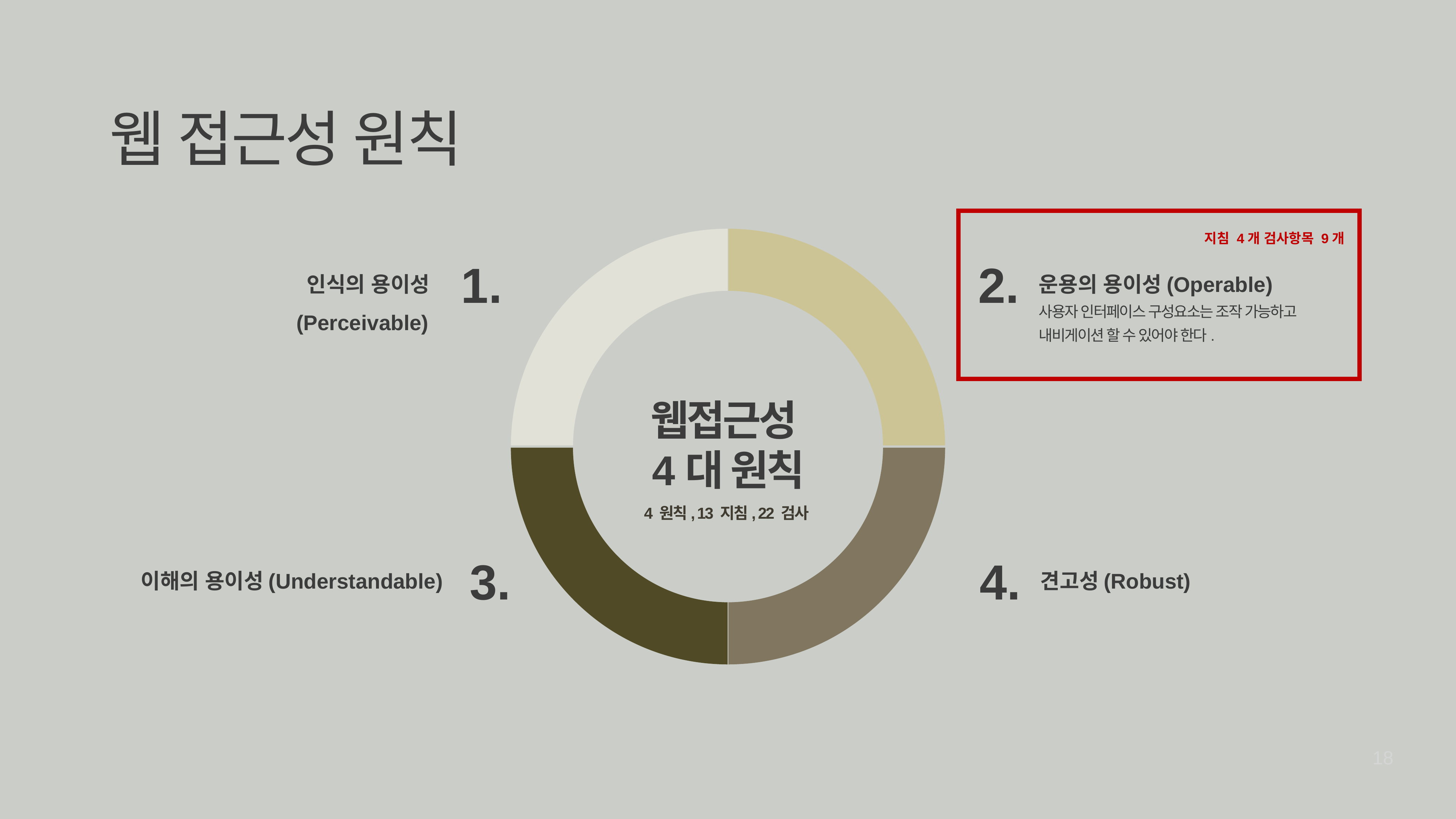

웹 접근성 원칙

지침 4개 검사항목 9개

1.
2.
운용의 용이성(Operable)
인식의 용이성(Perceivable)
사용자 인터페이스 구성요소는 조작 가능하고 내비게이션 할 수 있어야 한다.
웹접근성
4대 원칙

4 원칙, 13 지침, 22 검사
3.
4.
이해의 용이성(Understandable)
견고성(Robust)
18